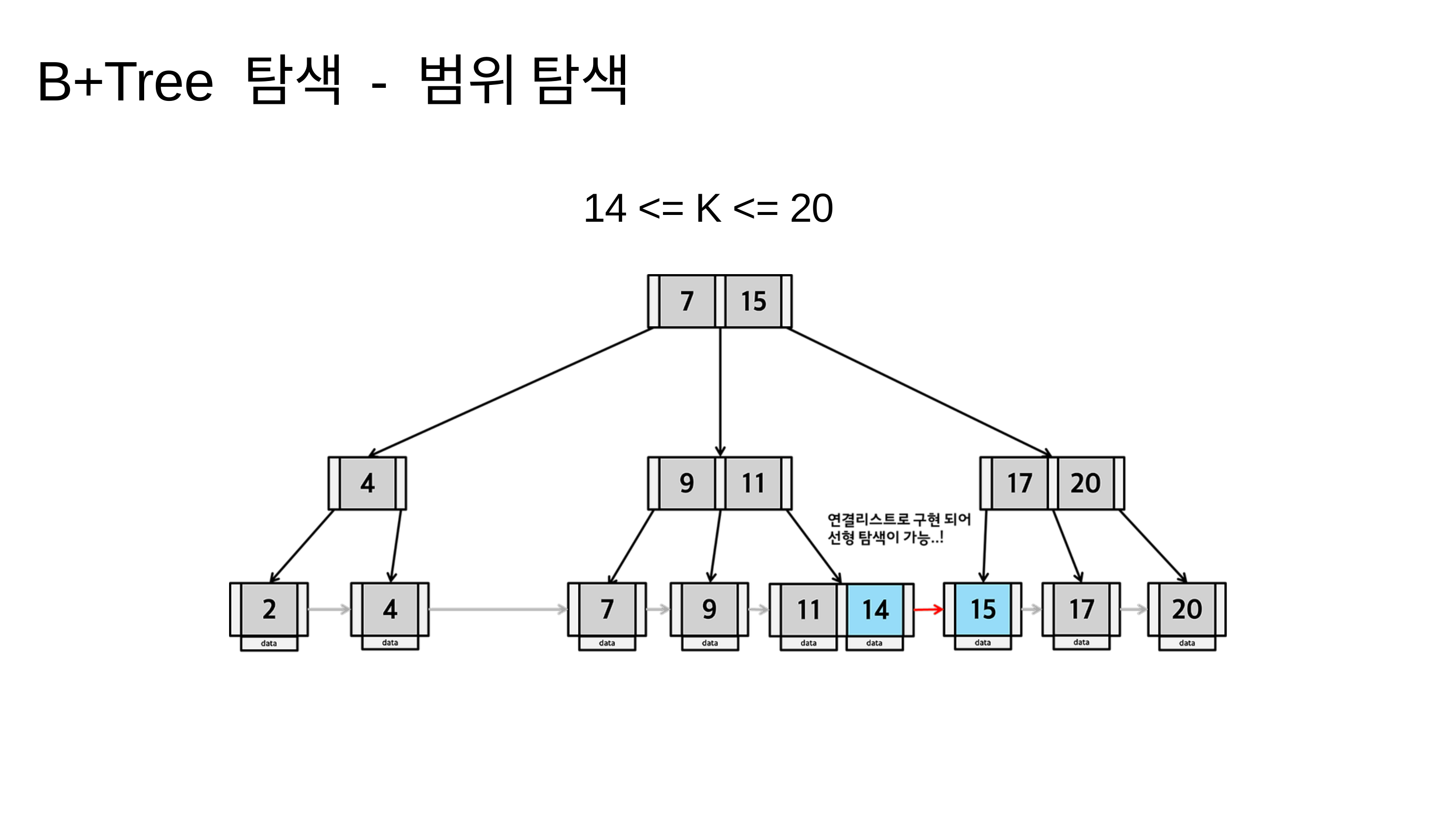

B+Tree 탐색 - 범위 탐색
14 <= K <= 20